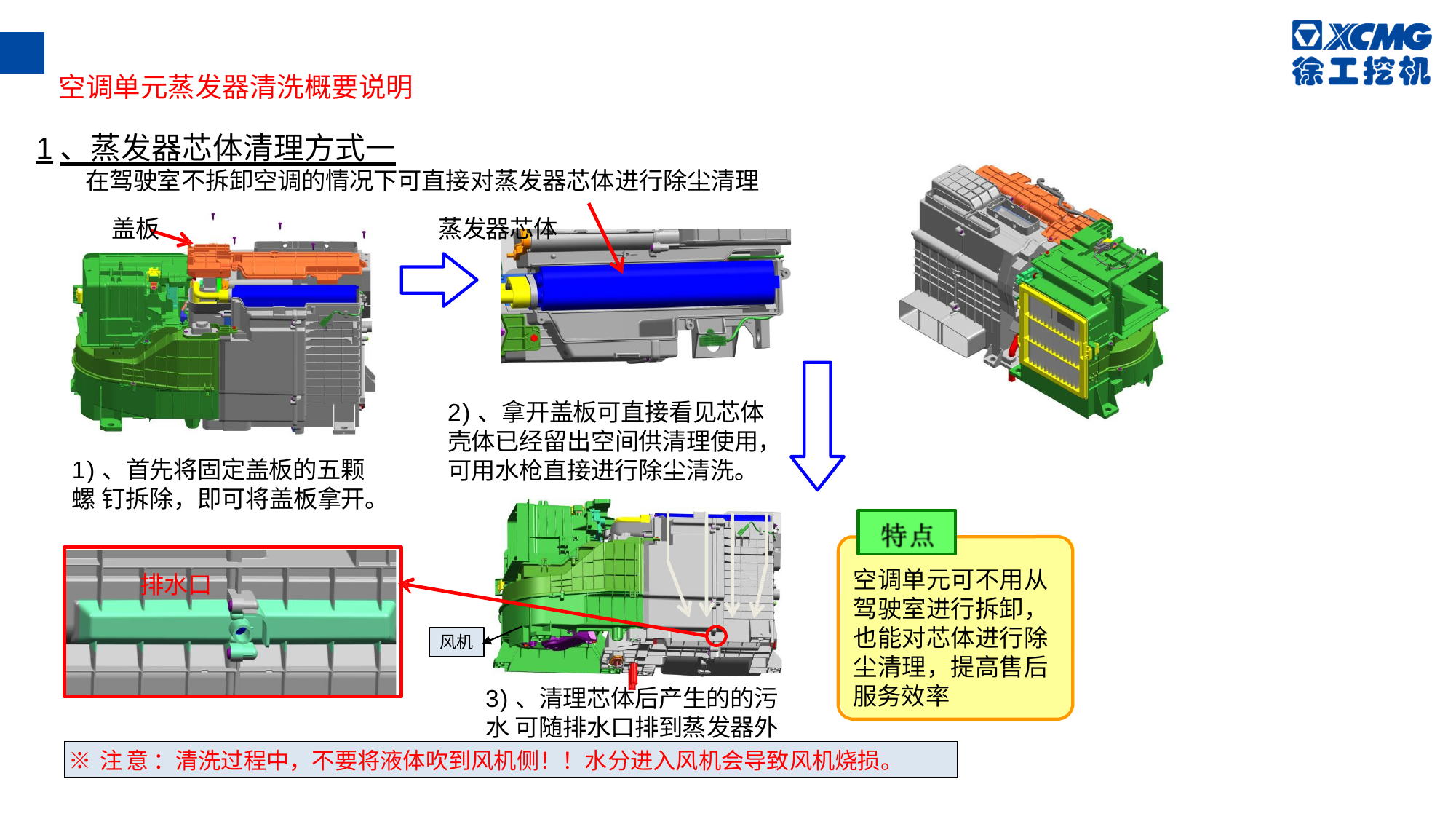

空调单元蒸发器清洗概要说明
1、蒸发器芯体清理方式一
在驾驶室不拆卸空调的情况下可直接对蒸发器芯体进行除尘清理

盖板                                                   蒸发器芯体

2)、拿开盖板可直接看见芯体 壳体已经留出空间供清理使用， 可用水枪直接进行除尘清洗。
1)、首先将固定盖板的五颗螺 钉拆除，即可将盖板拿开。

空调单元可不用从 驾驶室进行拆卸， 也能对芯体进行除 尘清理，提高售后 服务效率
排水口

风机
3)、清理芯体后产生的的污水 可随排水口排到蒸发器外部

※注意：清洗过程中，不要将液体吹到风机侧！！水分进入风机会导致风机烧损。